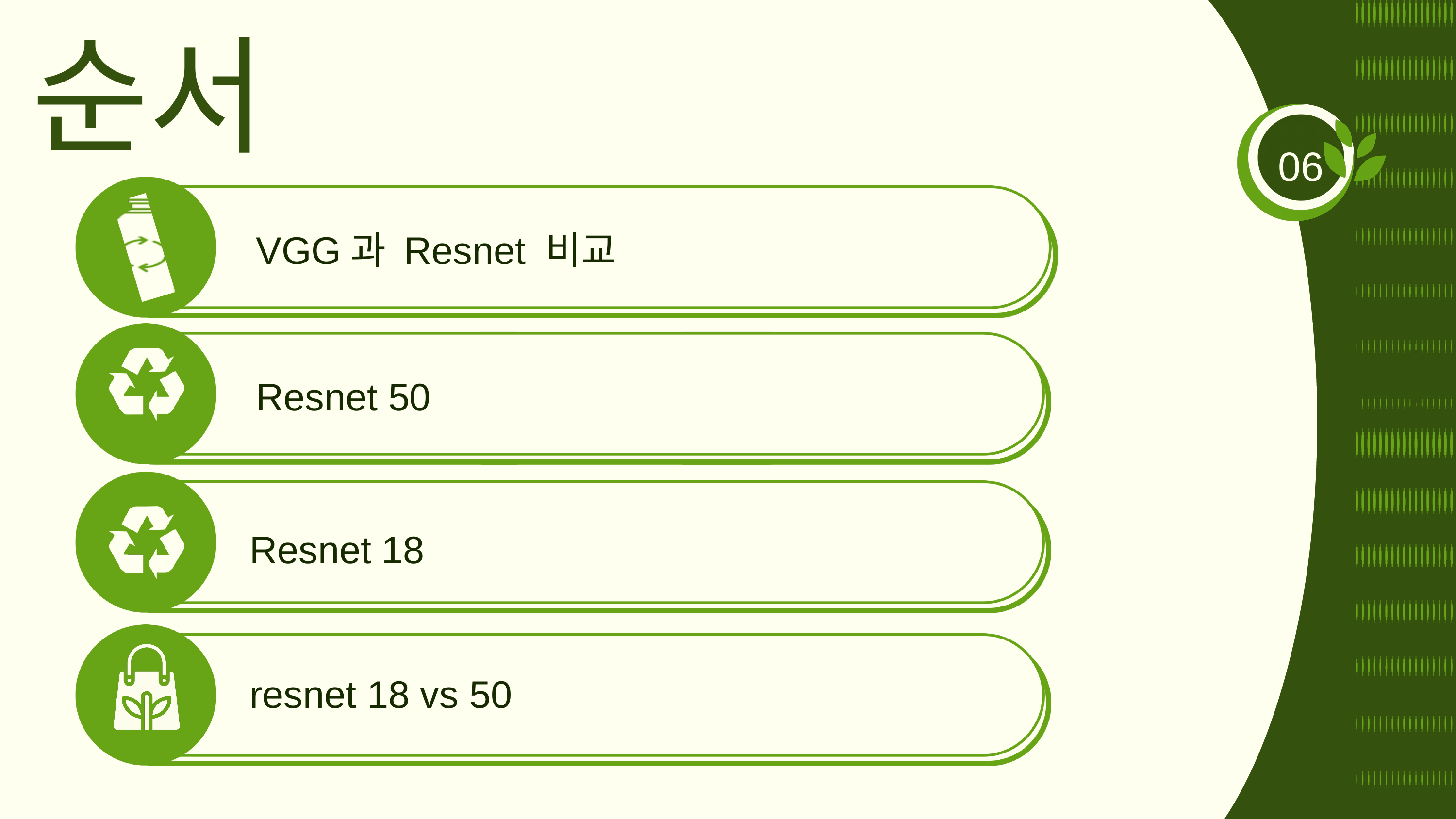

순서

06

VGG과 Resnet 비교

Resnet 50

Resnet 18

resnet 18 vs 50